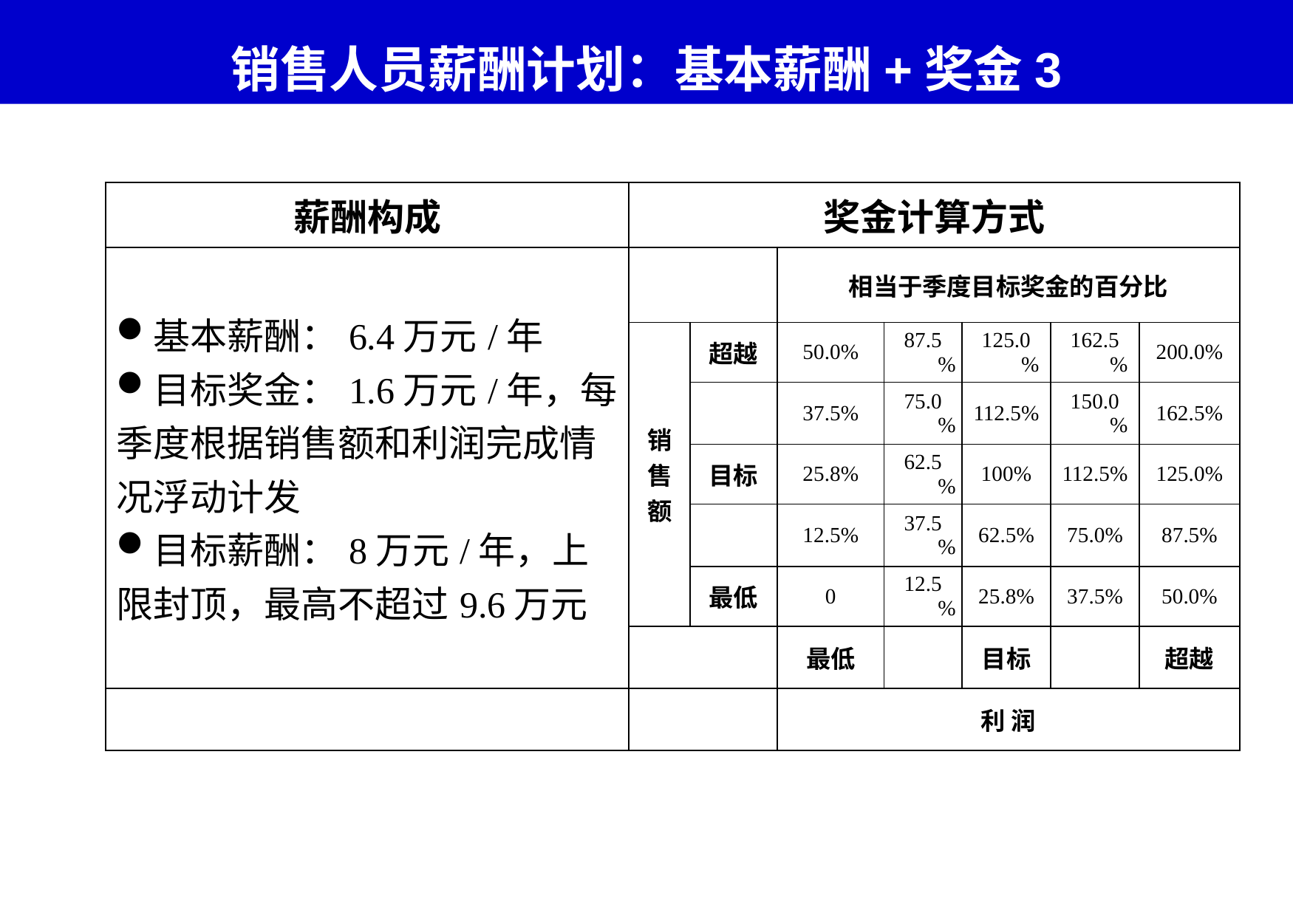

# 销售人员薪酬计划：基本薪酬+奖金3
| 薪酬构成 | 奖金计算方式 |  |  |  |  |  |  |
| --- | --- | --- | --- | --- | --- | --- | --- |
| 基本薪酬：6.4万元/年 目标奖金：1.6万元/年，每季度根据销售额和利润完成情况浮动计发 目标薪酬：8万元/年，上限封顶，最高不超过9.6万元 |  |  | 相当于季度目标奖金的百分比 |  |  |  |  |
|  | 销 售 额 | 超越 | 50.0% | 87.5% | 125.0% | 162.5% | 200.0% |
|  |  |  | 37.5% | 75.0% | 112.5% | 150.0% | 162.5% |
|  |  | 目标 | 25.8% | 62.5% | 100% | 112.5% | 125.0% |
|  |  |  | 12.5% | 37.5% | 62.5% | 75.0% | 87.5% |
|  |  | 最低 | 0 | 12.5% | 25.8% | 37.5% | 50.0% |
|  |  |  | 最低 |  | 目标 |  | 超越 |
|  |  |  | 利 润 |  |  |  |  |